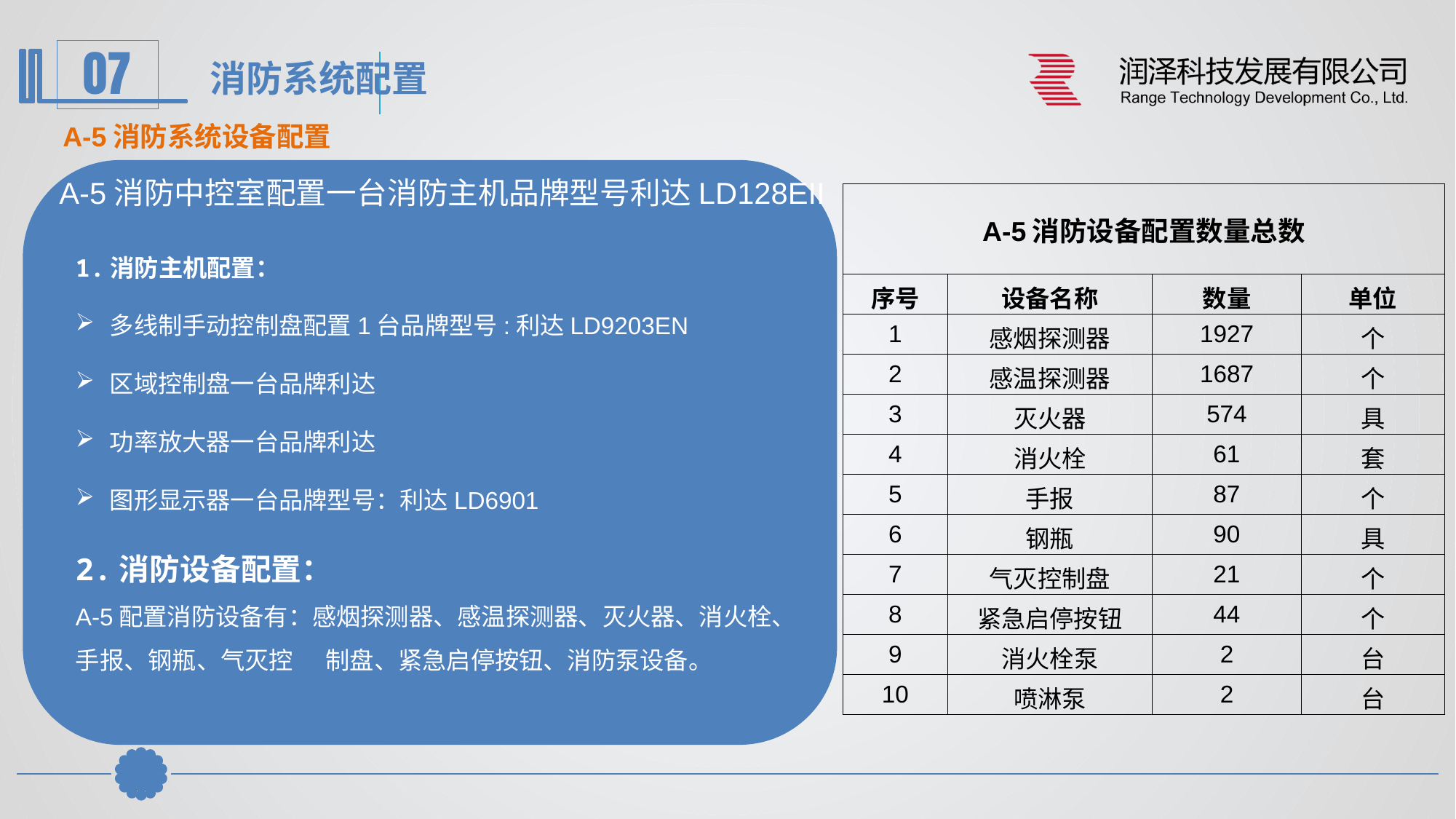

消防系统配置
A-5消防系统设备配置

A-5消防中控室配置一台消防主机品牌型号利达LD128EII
| A-5消防设备配置数量总数 |  |  |  |
| --- | --- | --- | --- |
| 序号 | 设备名称 | 数量 | 单位 |
| 1 | 感烟探测器 | 1927 | 个 |
| 2 | 感温探测器 | 1687 | 个 |
| 3 | 灭火器 | 574 | 具 |
| 4 | 消火栓 | 61 | 套 |
| 5 | 手报 | 87 | 个 |
| 6 | 钢瓶 | 90 | 具 |
| 7 | 气灭控制盘 | 21 | 个 |
| 8 | 紧急启停按钮 | 44 | 个 |
| 9 | 消火栓泵 | 2 | 台 |
| 10 | 喷淋泵 | 2 | 台 |
1.消防主机配置：
多线制手动控制盘配置1台品牌型号:利达LD9203EN
区域控制盘一台品牌利达
功率放大器一台品牌利达
图形显示器一台品牌型号：利达LD6901
2.消防设备配置：
A-5配置消防设备有：感烟探测器、感温探测器、灭火器、消火栓、手报、钢瓶、气灭控      制盘、紧急启停按钮、消防泵设备。
22